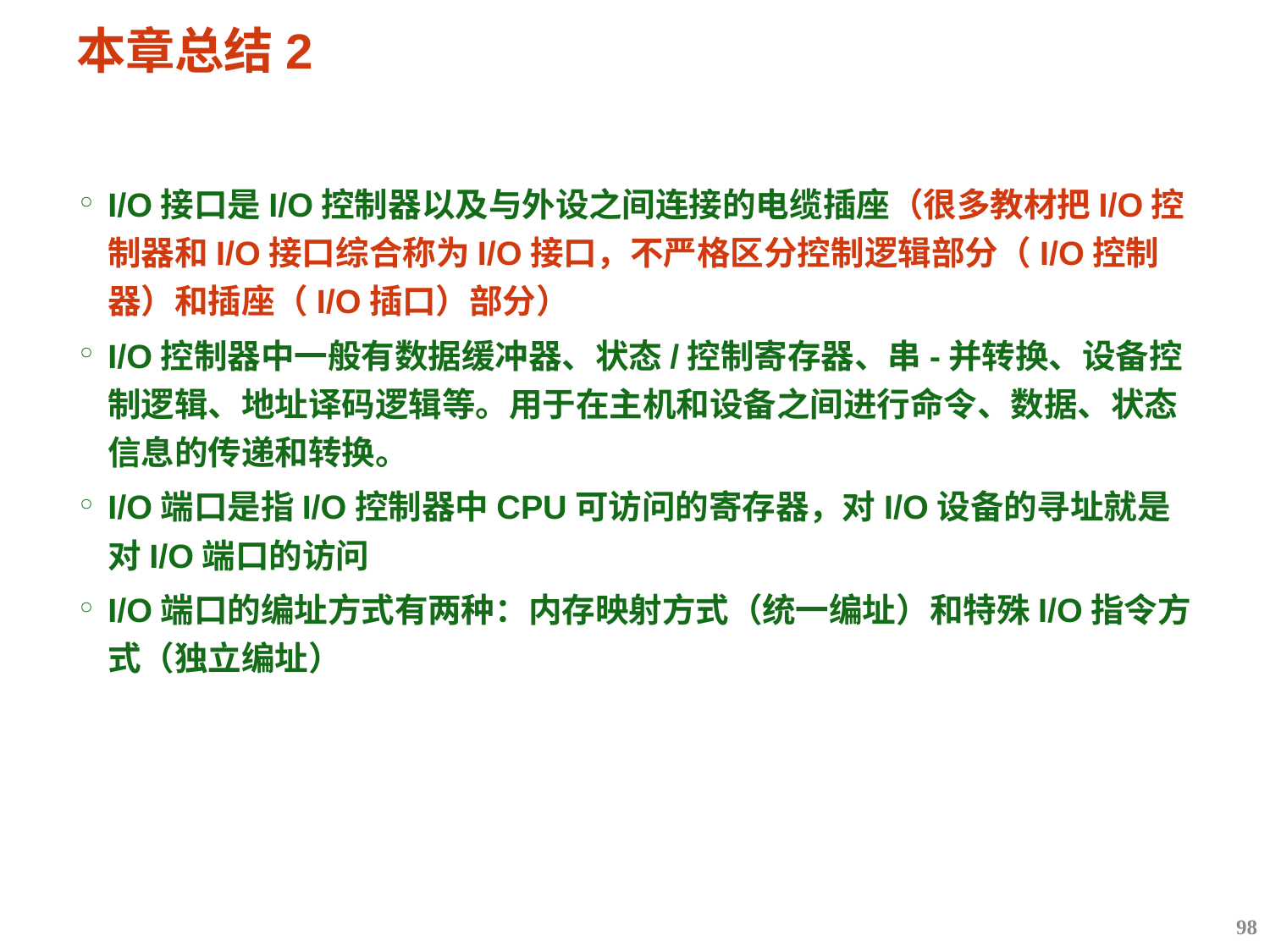

# 本章总结2

I/O接口是I/O控制器以及与外设之间连接的电缆插座（很多教材把I/O控制器和I/O接口综合称为I/O接口，不严格区分控制逻辑部分（I/O控制器）和插座（I/O插口）部分）
I/O控制器中一般有数据缓冲器、状态/控制寄存器、串-并转换、设备控制逻辑、地址译码逻辑等。用于在主机和设备之间进行命令、数据、状态信息的传递和转换。
I/O端口是指I/O控制器中CPU可访问的寄存器，对I/O设备的寻址就是对I/O端口的访问
I/O端口的编址方式有两种：内存映射方式（统一编址）和特殊I/O指令方式（独立编址）
98